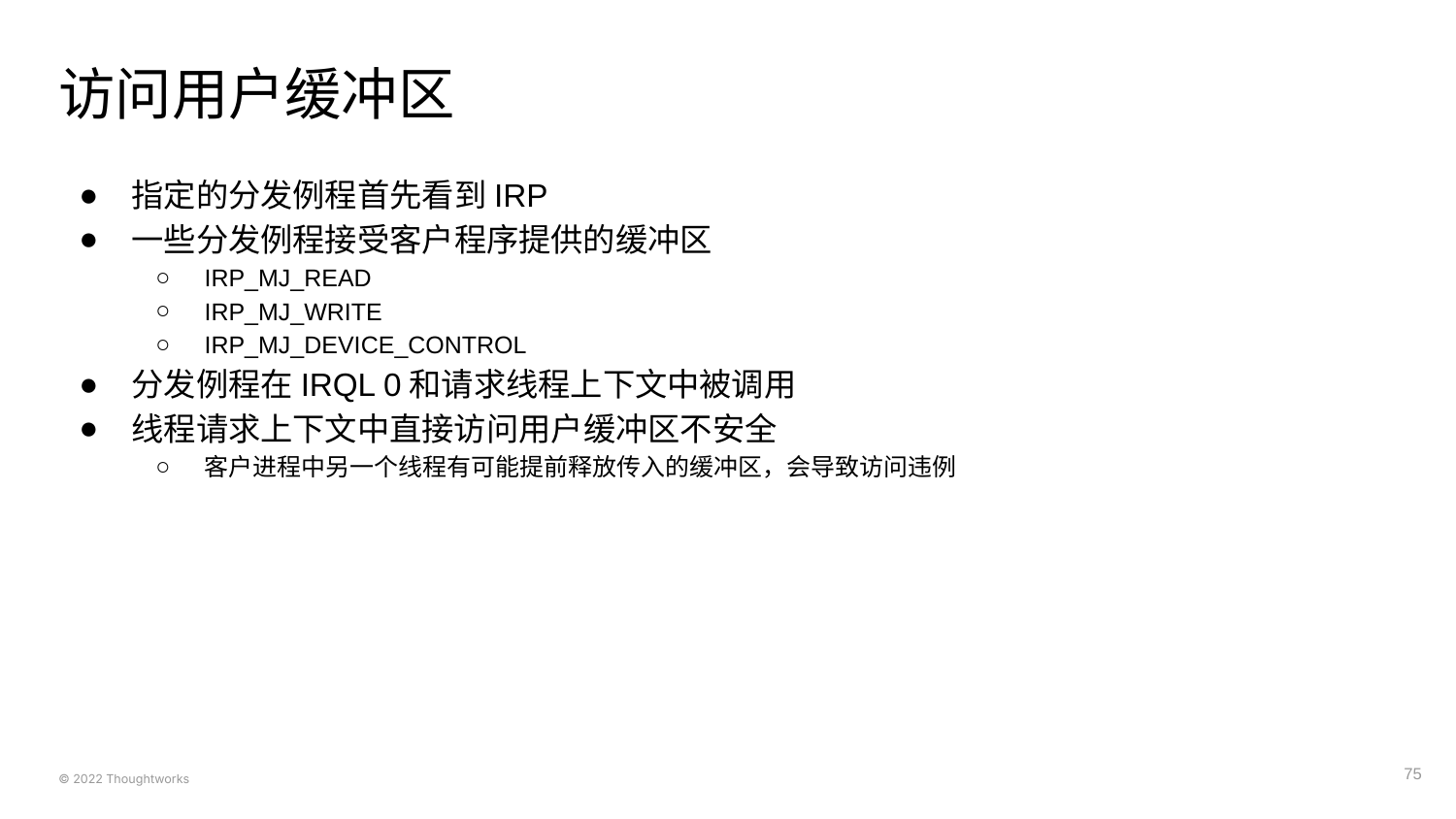

# 访问用户缓冲区
指定的分发例程首先看到IRP
一些分发例程接受客户程序提供的缓冲区
IRP_MJ_READ
IRP_MJ_WRITE
IRP_MJ_DEVICE_CONTROL
分发例程在IRQL 0和请求线程上下文中被调用
线程请求上下文中直接访问用户缓冲区不安全
客户进程中另一个线程有可能提前释放传入的缓冲区，会导致访问违例
75